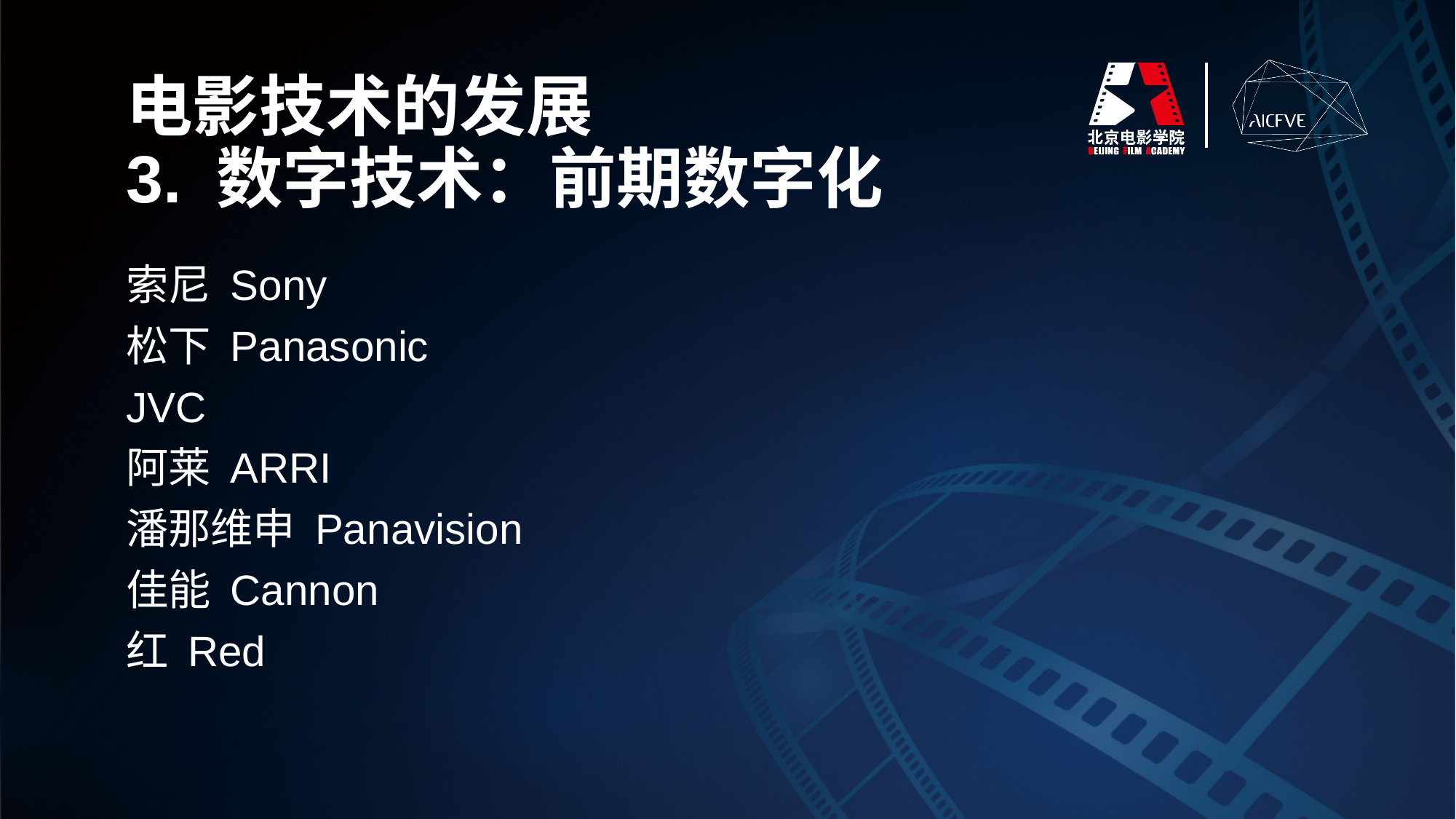

电影技术的发展
3. 数字技术：前期数字化
索尼 Sony
松下 Panasonic
JVC
阿莱 ARRI
潘那维申 Panavision
佳能 Cannon
红 Red